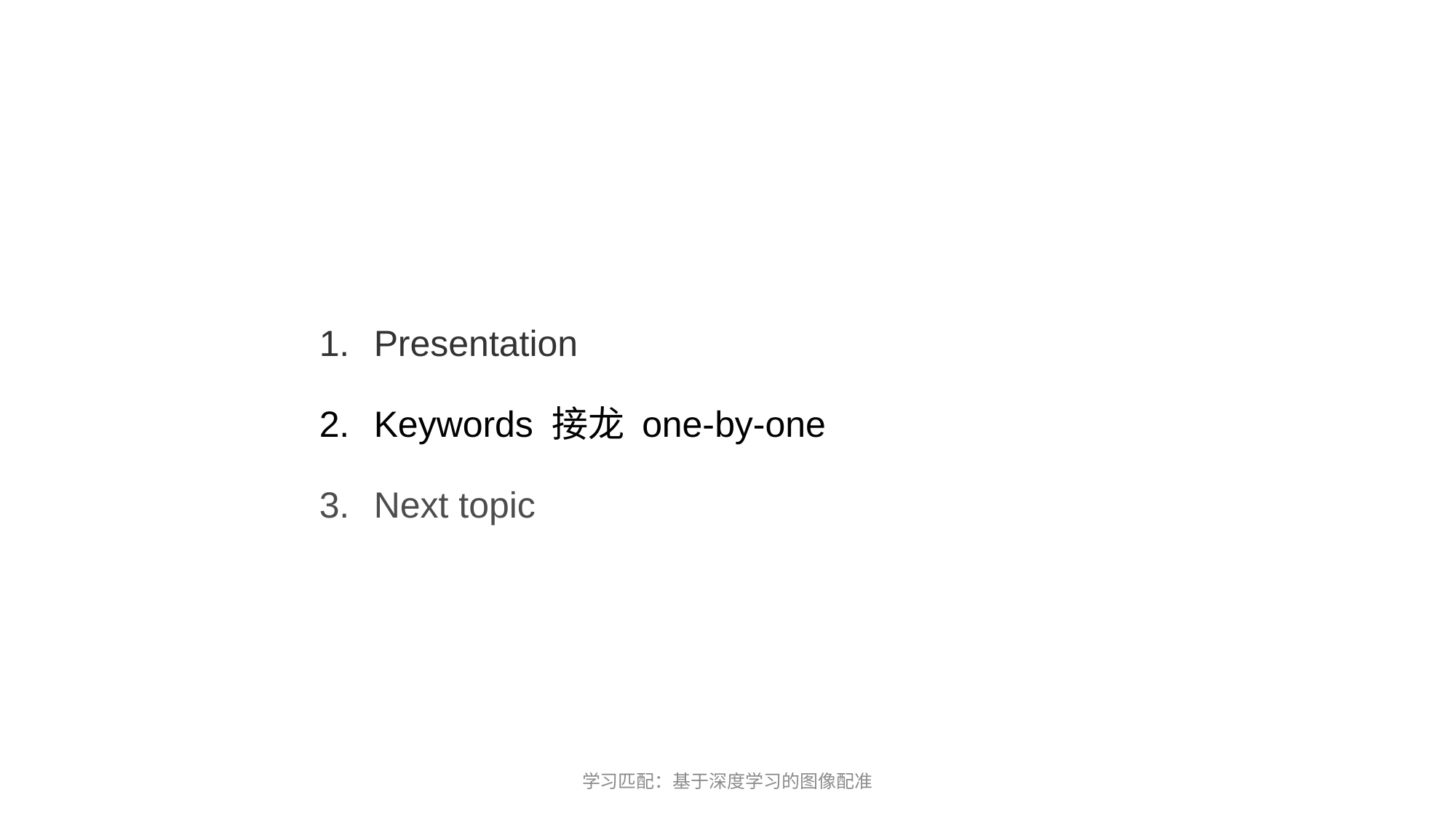

Presentation
Keywords 接龙 one-by-one
Next topic
学习匹配：基于深度学习的图像配准